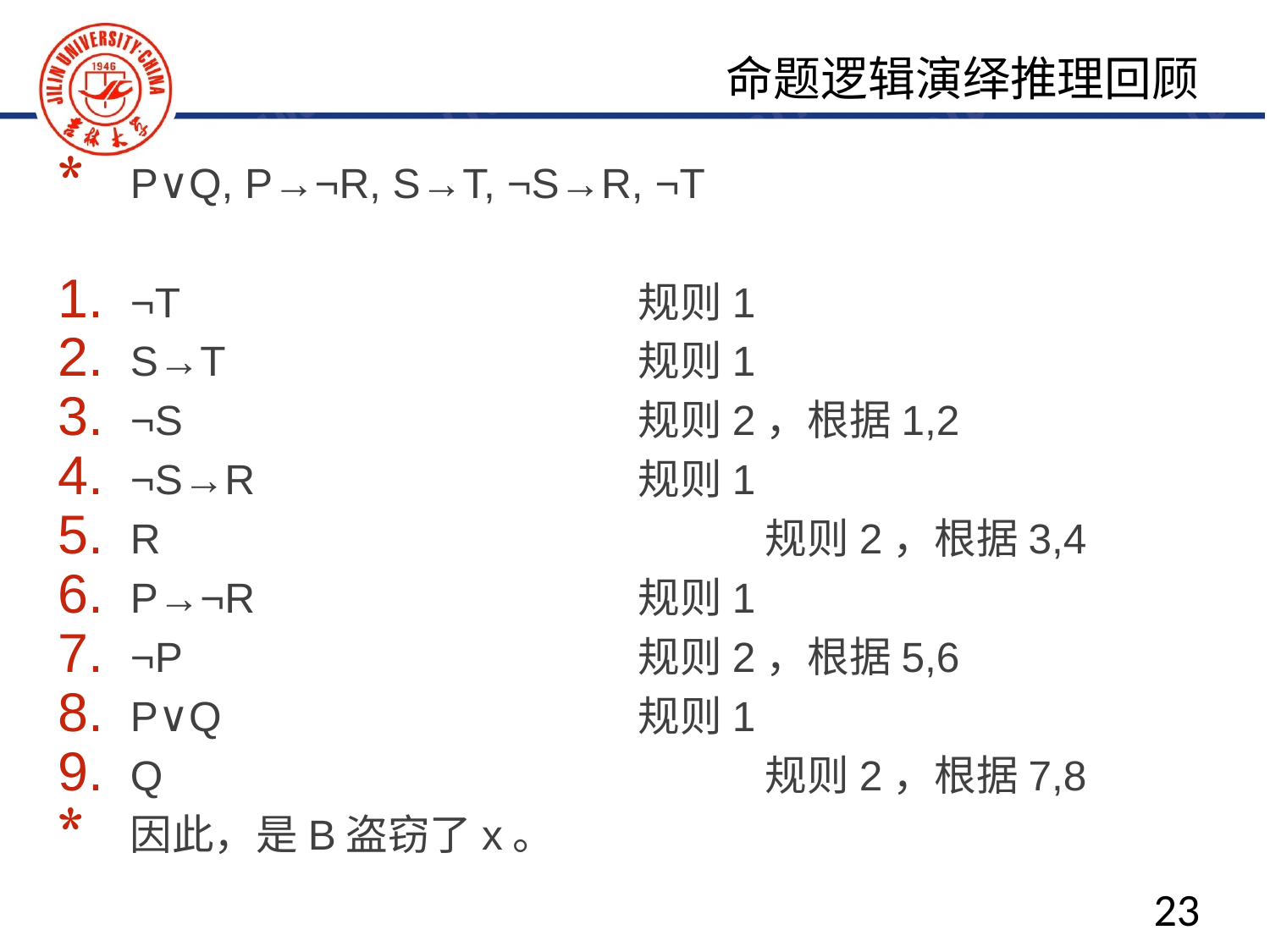

命题逻辑演绎推理回顾
P∨Q, P→¬R, S→T, ¬S→R, ¬T

¬T				规则1
S→T				规则1
¬S				规则2，根据1,2
¬S→R				规则1
R					规则2，根据3,4
P→¬R				规则1
¬P				规则2，根据5,6
P∨Q				规则1
Q					规则2，根据7,8
因此，是B盗窃了x。
23